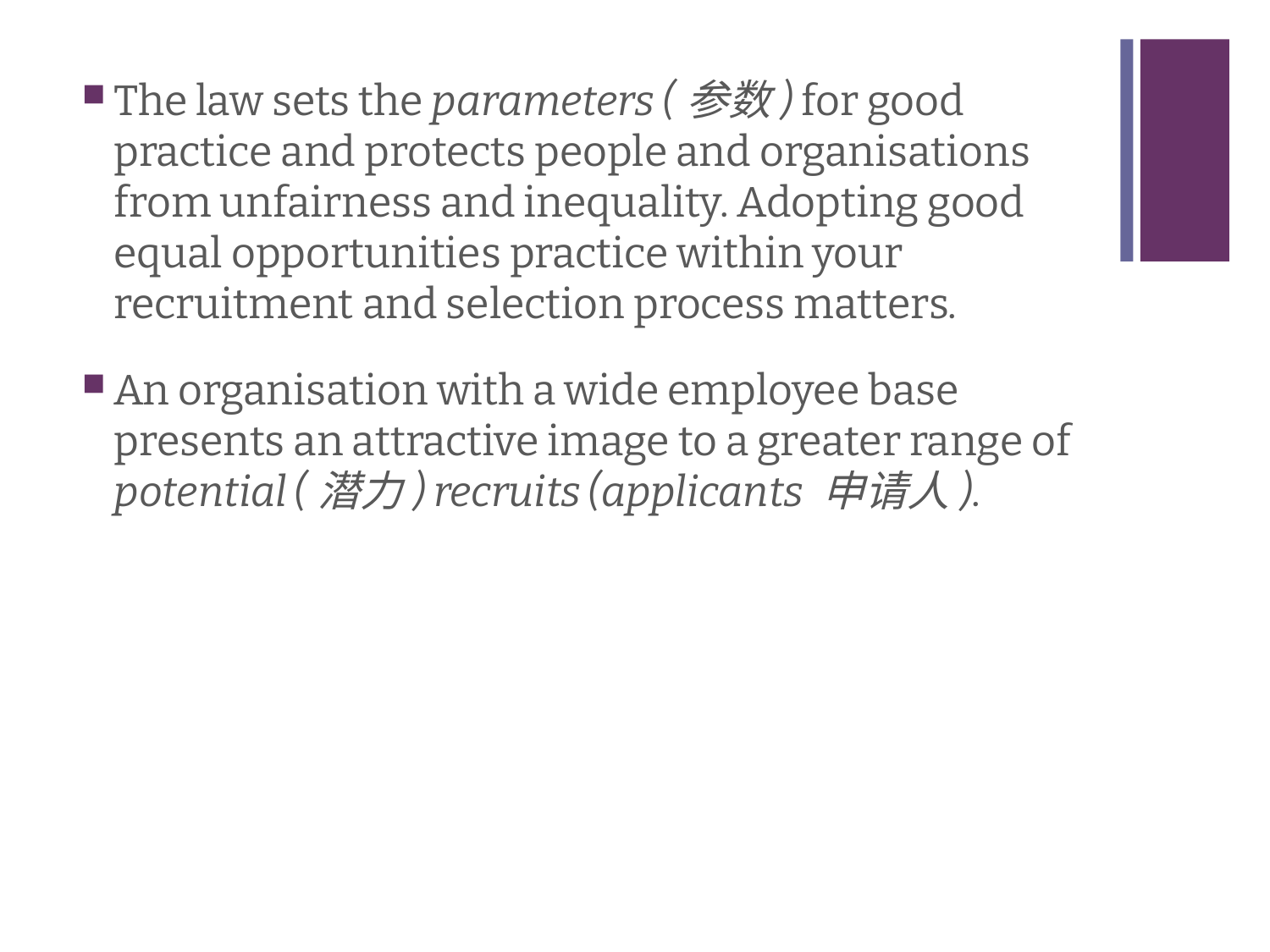

#
The law sets the parameters (参数) for good practice and protects people and organisations from unfairness and inequality. Adopting good equal opportunities practice within your recruitment and selection process matters.
An organisation with a wide employee base presents an attractive image to a greater range of potential (潜力) recruits (applicants 申请人).